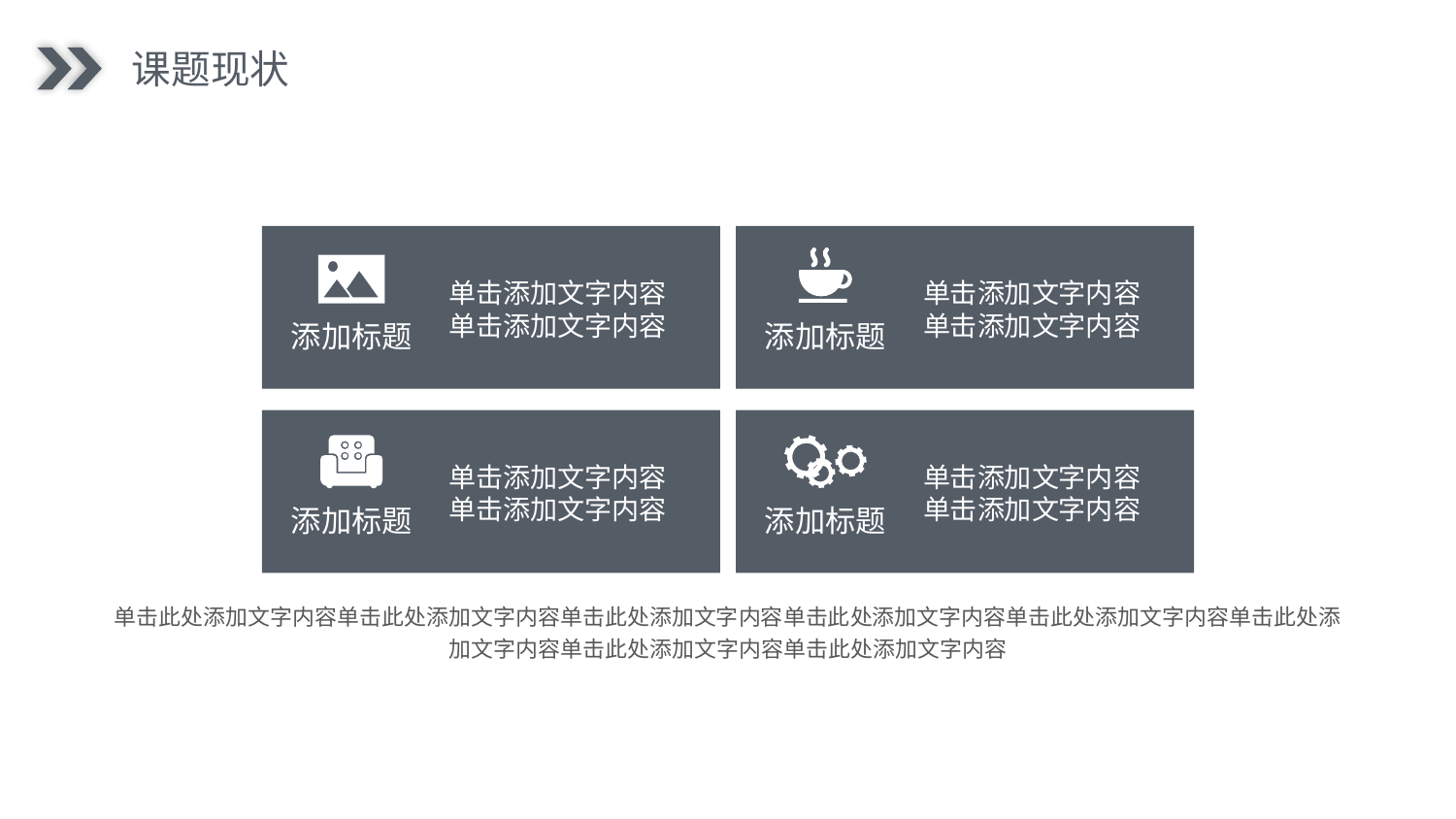

课题现状

添加标题
单击添加文字内容
单击添加文字内容

单击添加文字内容
单击添加文字内容
添加标题

单击添加文字内容
单击添加文字内容
添加标题

单击添加文字内容
单击添加文字内容
添加标题
单击此处添加文字内容单击此处添加文字内容单击此处添加文字内容单击此处添加文字内容单击此处添加文字内容单击此处添加文字内容单击此处添加文字内容单击此处添加文字内容